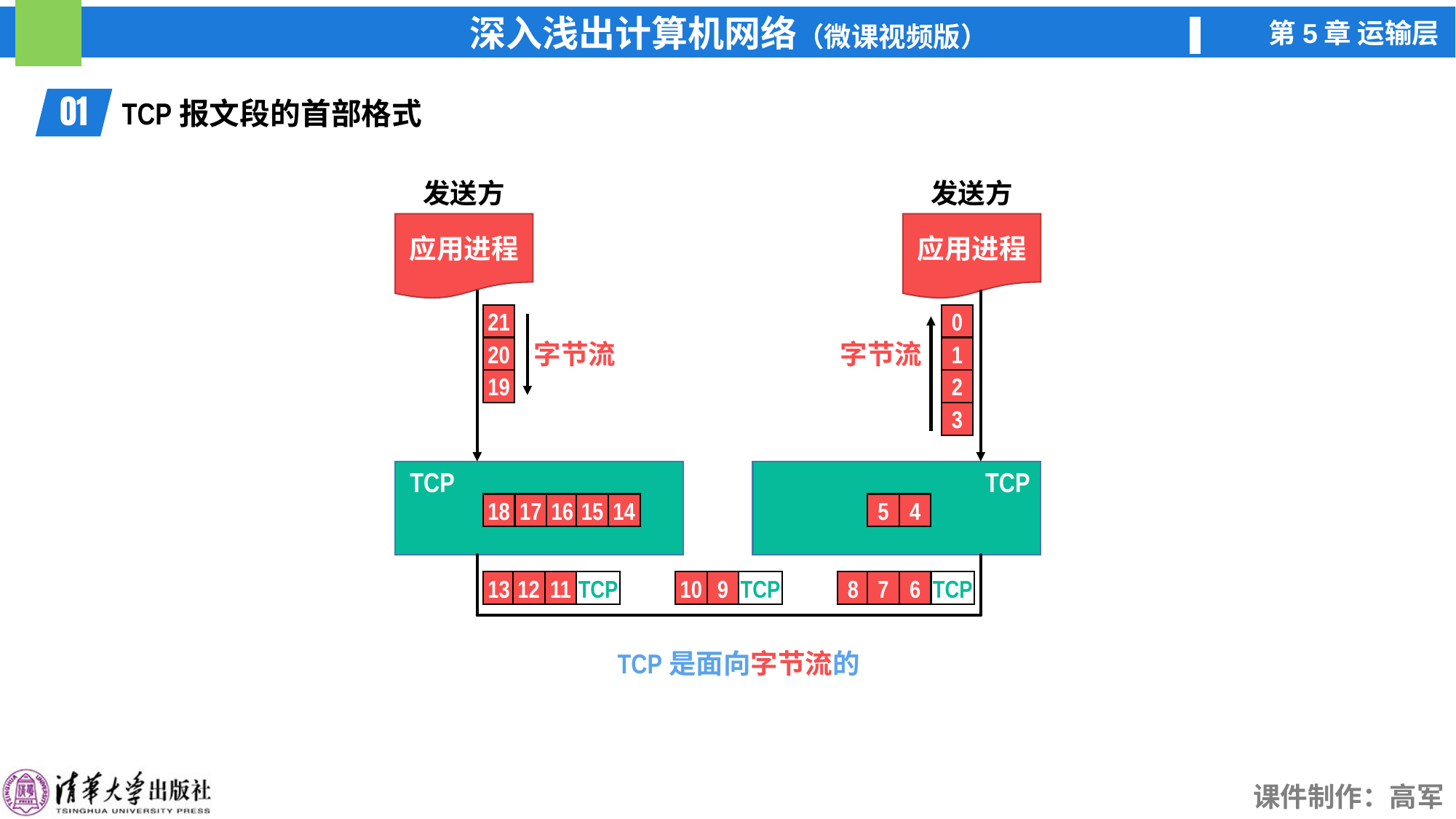

01
TCP报文段的首部格式
发送方
发送方
应用进程
应用进程
TCP
TCP

21
字节流
20
19
0
字节流
1
2
3
18
17
16
15
14
5
4
13
12
11
TCP
10
9
TCP
8
7
6
TCP
TCP是面向字节流的